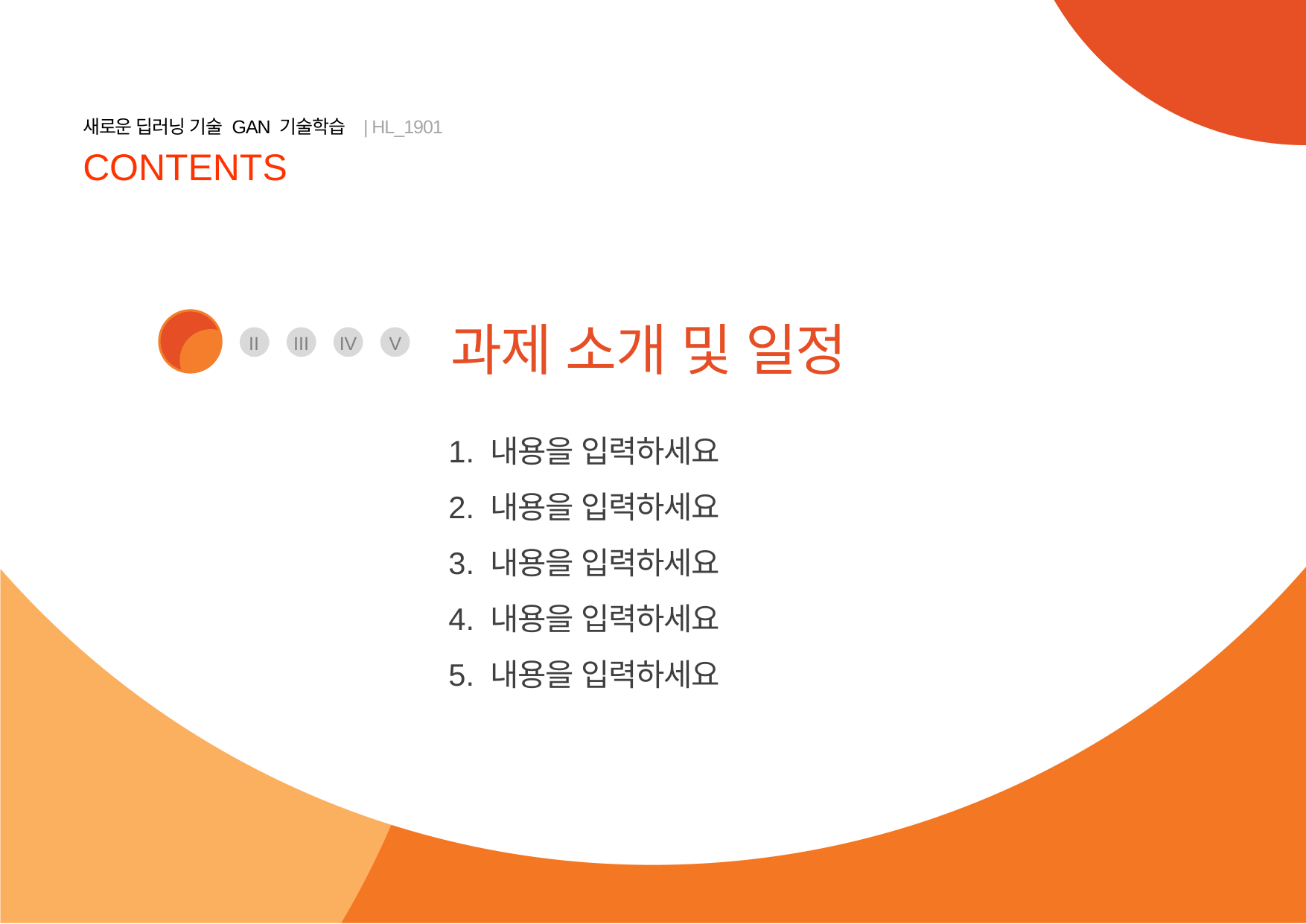

I

과제 소개 및 일정
II

III

IV

V

내용을 입력하세요
내용을 입력하세요
내용을 입력하세요
내용을 입력하세요
내용을 입력하세요